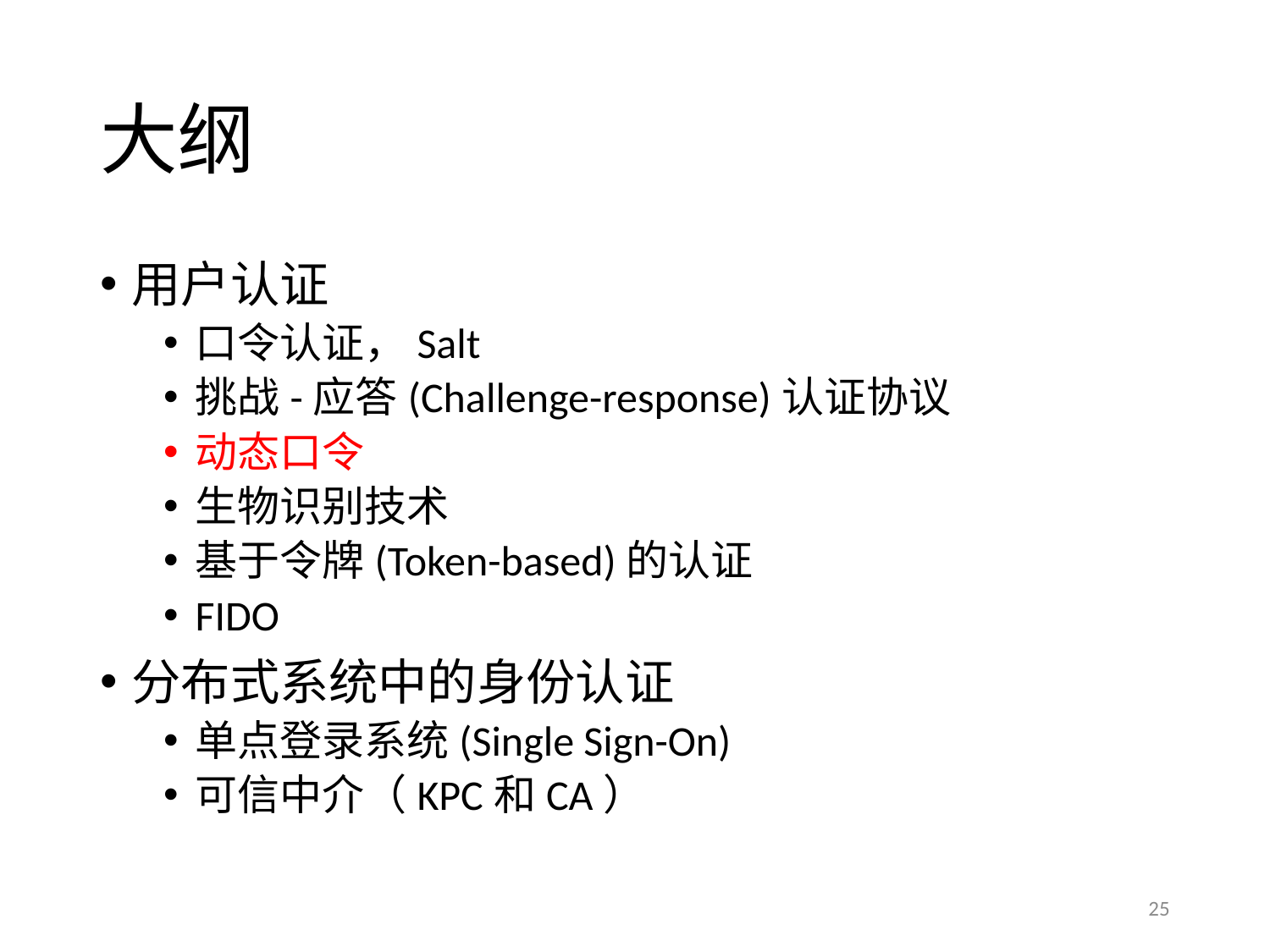

# 大纲
用户认证
口令认证，Salt
挑战-应答(Challenge-response)认证协议
动态口令
生物识别技术
基于令牌(Token-based)的认证
FIDO
分布式系统中的身份认证
单点登录系统(Single Sign-On)
可信中介（KPC和CA）
25